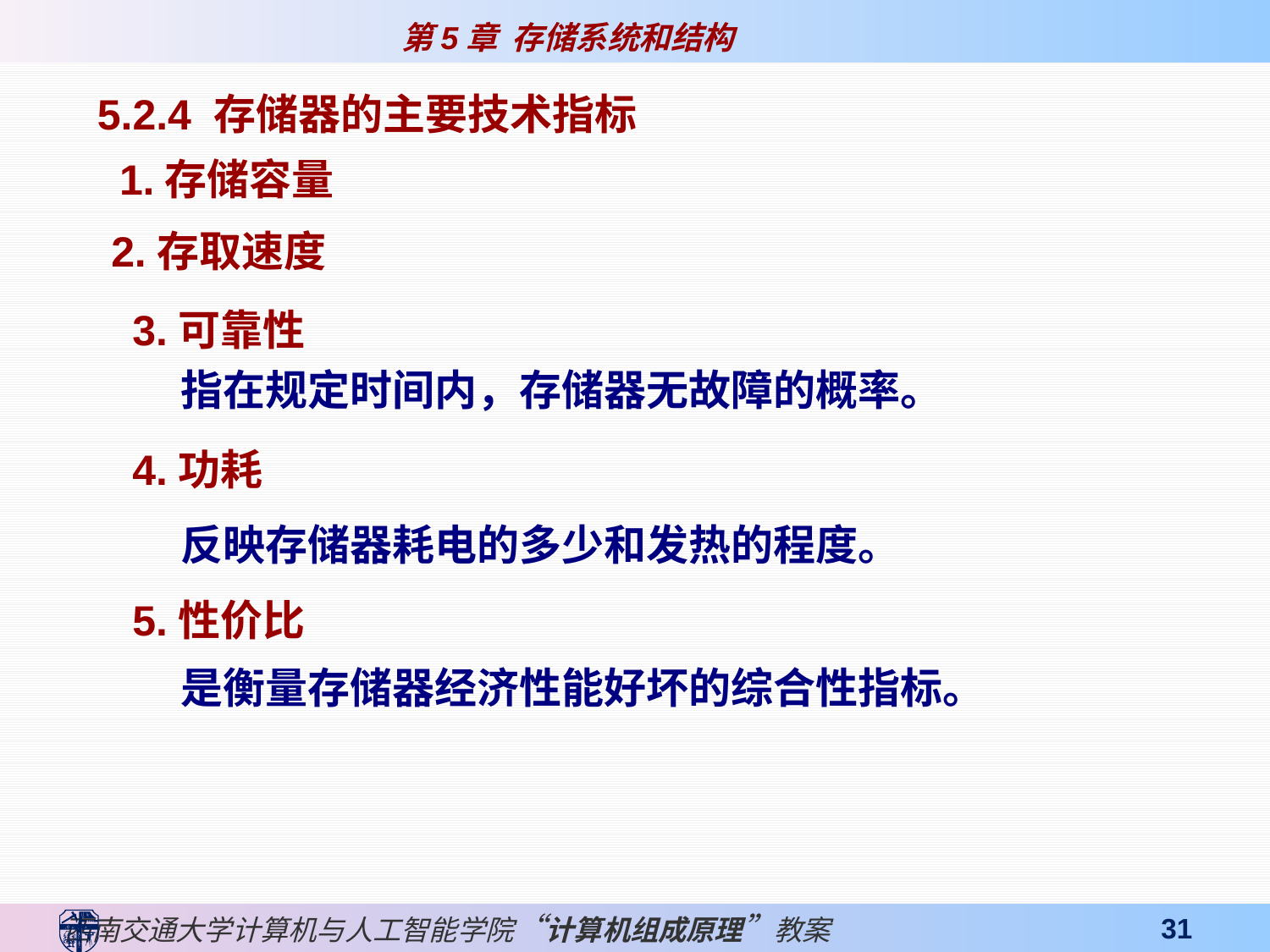

5.2.4 存储器的主要技术指标
 1.存储容量
  2.存取速度
3.可靠性
    指在规定时间内，存储器无故障的概率。
4.功耗
    反映存储器耗电的多少和发热的程度。
5.性价比
    是衡量存储器经济性能好坏的综合性指标。